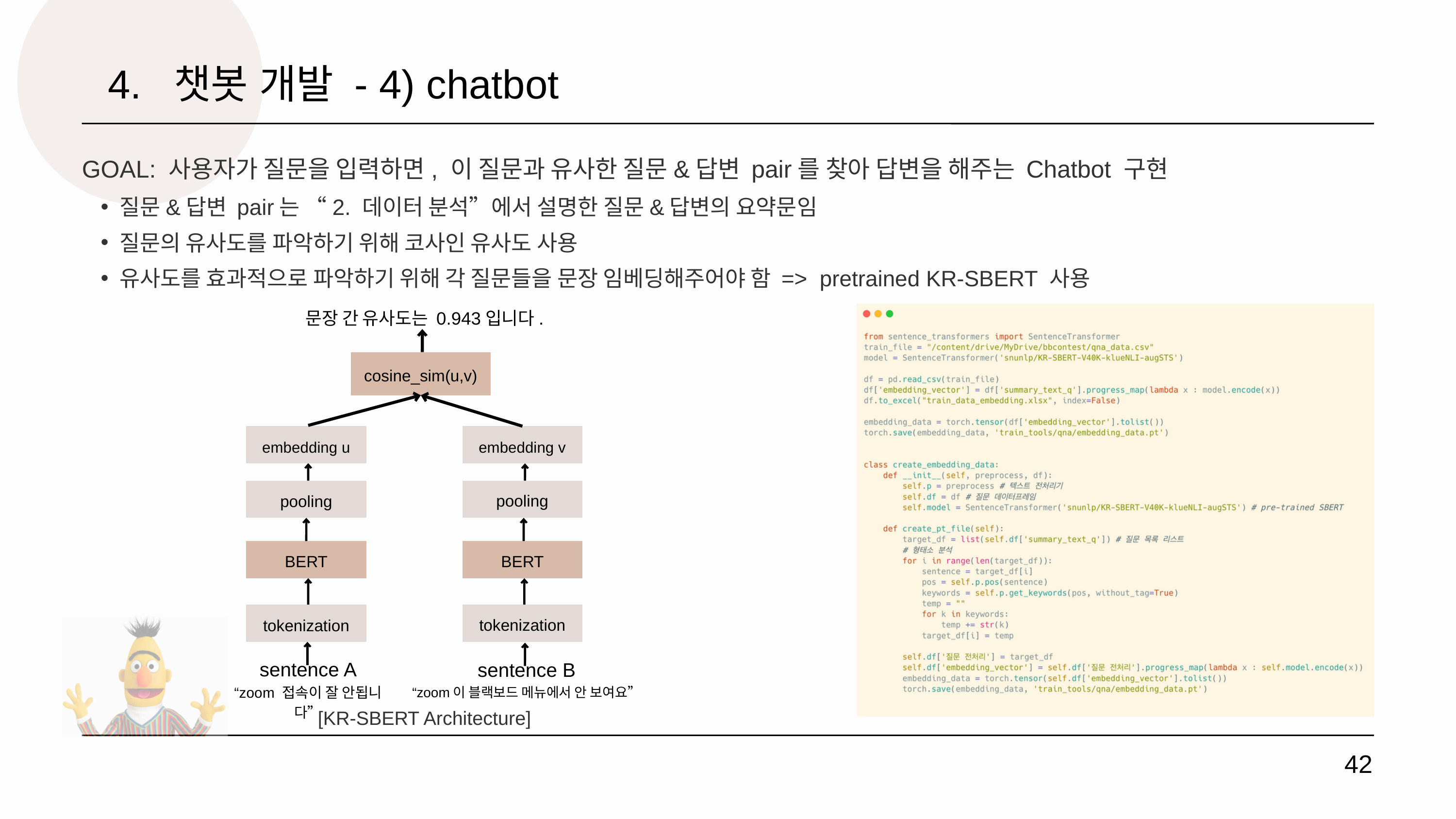

4.  챗봇 개발 - 4) chatbot

GOAL: 사용자가 질문을 입력하면, 이 질문과 유사한 질문&답변 pair를 찾아 답변을 해주는 Chatbot 구현
질문&답변 pair는 “2. 데이터 분석”에서 설명한 질문&답변의 요약문임
질문의 유사도를 파악하기 위해 코사인 유사도 사용
유사도를 효과적으로 파악하기 위해 각 질문들을 문장 임베딩해주어야 함 =>  pretrained KR-SBERT 사용
문장 간 유사도는 0.943입니다.

cosine_sim(u,v)

embedding u

embedding v

pooling

pooling

BERT

BERT

tokenization

tokenization

sentence A
“zoom 접속이 잘 안됩니다”
sentence B
“zoom이 블랙보드 메뉴에서 안 보여요”
[KR-SBERT Architecture]

42